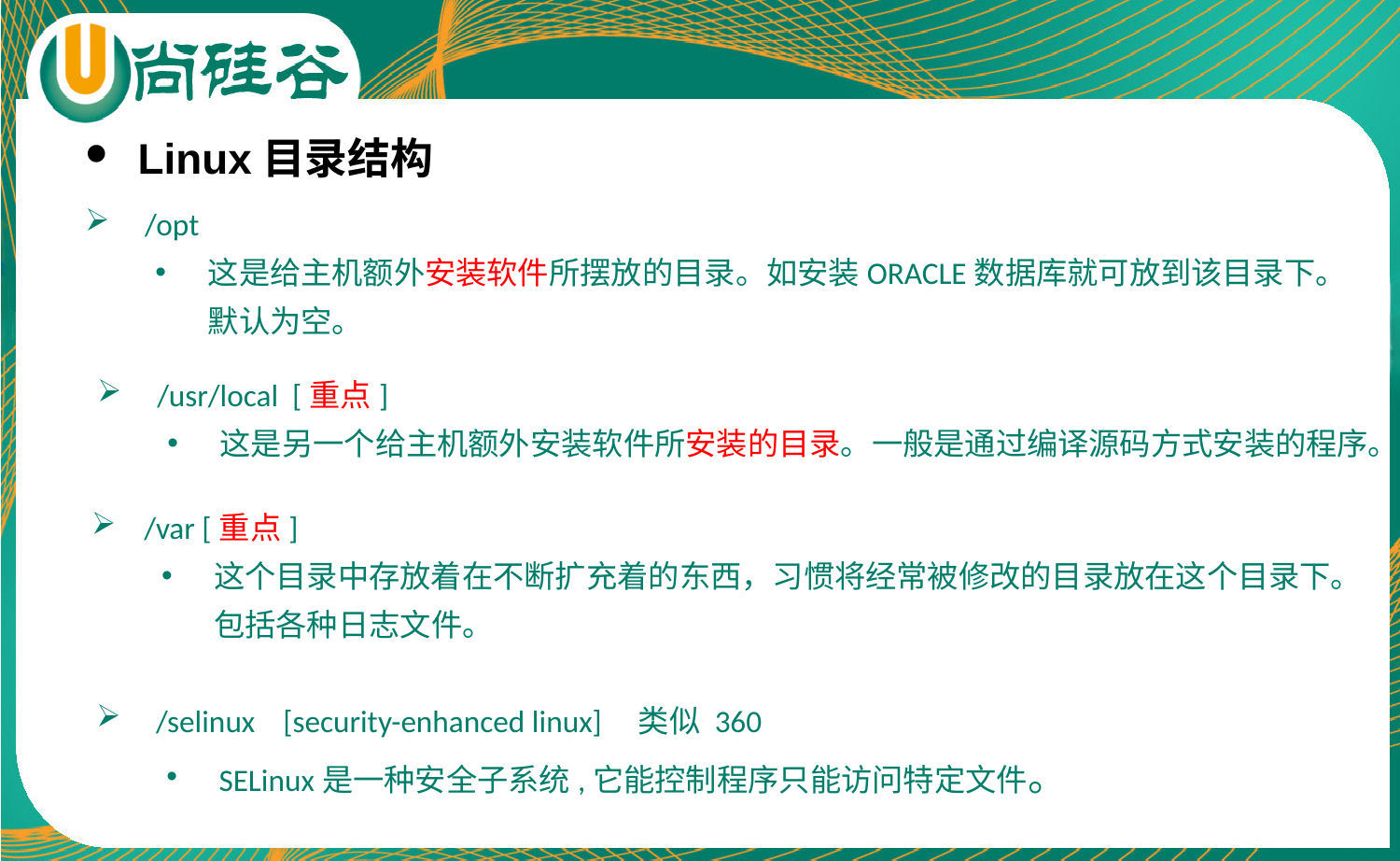

Linux目录结构
 /opt
这是给主机额外安装软件所摆放的目录。如安装ORACLE数据库就可放到该目录下。默认为空。
 /usr/local  [重点]
这是另一个给主机额外安装软件所安装的目录。一般是通过编译源码方式安装的程序。
/var [重点]
这个目录中存放着在不断扩充着的东西，习惯将经常被修改的目录放在这个目录下。包括各种日志文件。
 /selinux    [security-enhanced linux]    类似 360
SELinux是一种安全子系统,它能控制程序只能访问特定文件。